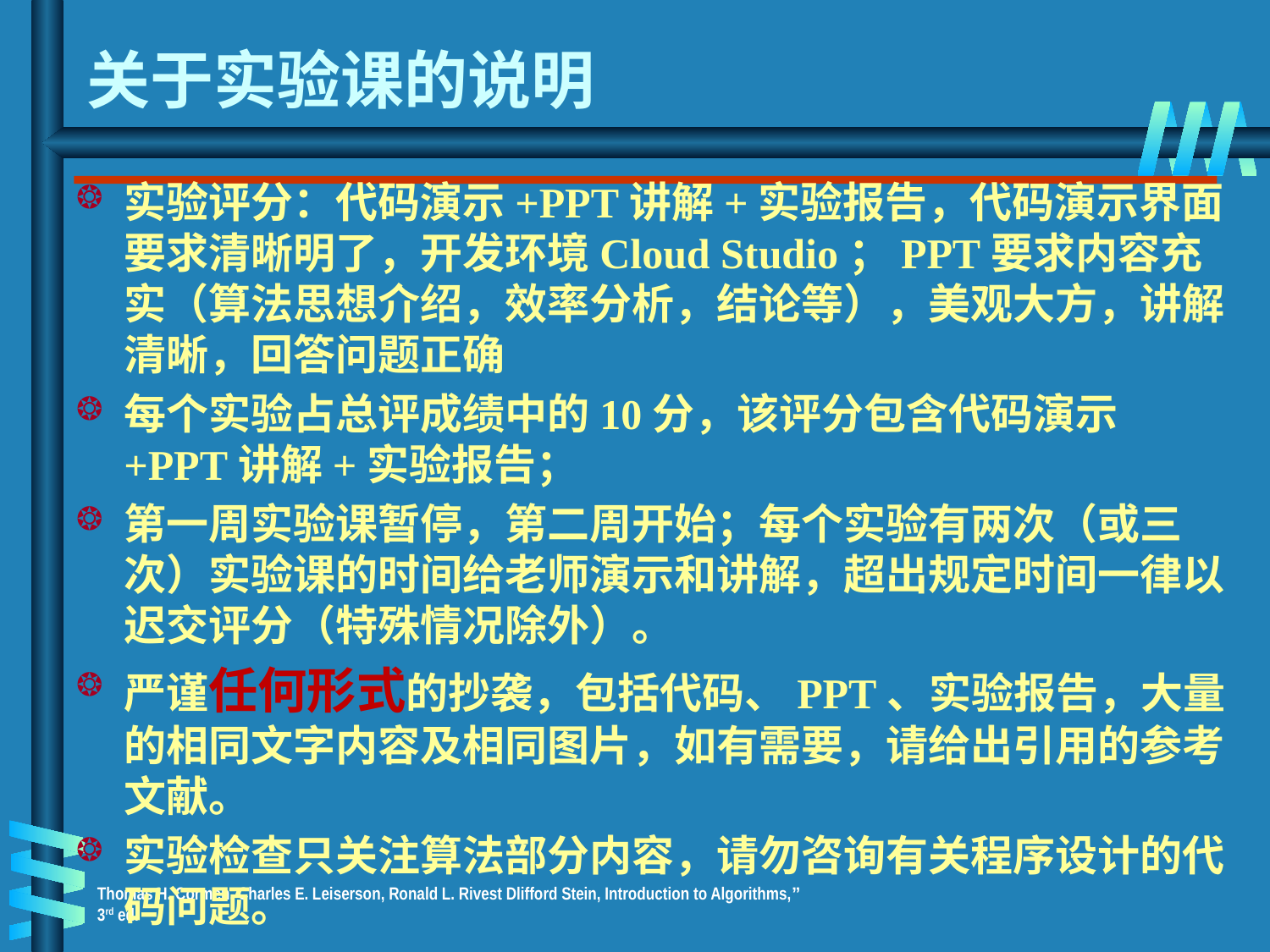

# 关于实验课的说明
实验评分：代码演示+PPT讲解+实验报告，代码演示界面要求清晰明了，开发环境Cloud Studio；PPT要求内容充实（算法思想介绍，效率分析，结论等），美观大方，讲解清晰，回答问题正确
每个实验占总评成绩中的10分，该评分包含代码演示+PPT讲解+实验报告；
第一周实验课暂停，第二周开始；每个实验有两次（或三次）实验课的时间给老师演示和讲解，超出规定时间一律以迟交评分（特殊情况除外）。
严谨任何形式的抄袭，包括代码、PPT、实验报告，大量的相同文字内容及相同图片，如有需要，请给出引用的参考文献。
实验检查只关注算法部分内容，请勿咨询有关程序设计的代码问题。